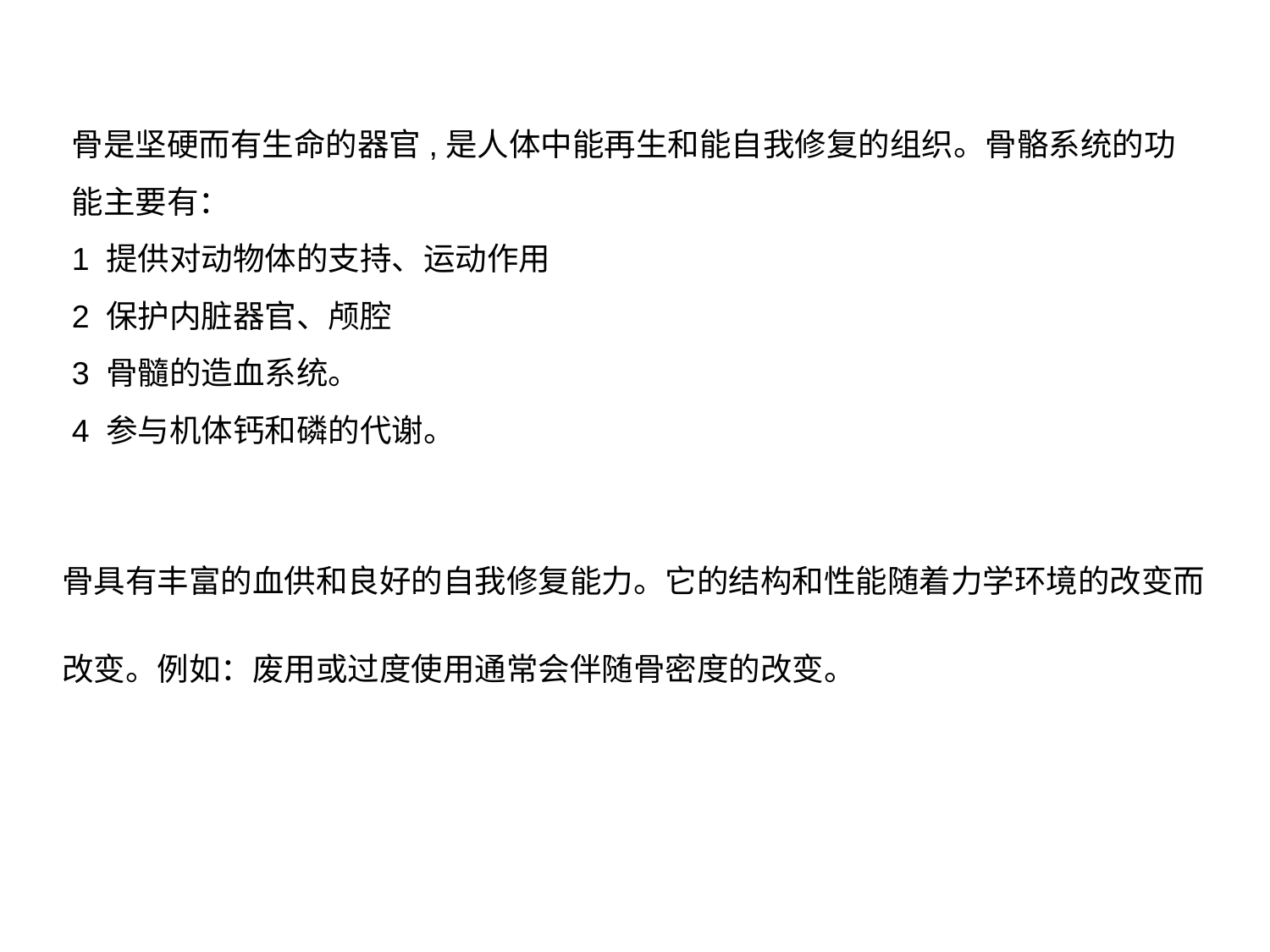

骨是坚硬而有生命的器官,是人体中能再生和能自我修复的组织。骨骼系统的功能主要有：
1 提供对动物体的支持、运动作用
2 保护内脏器官、颅腔
3 骨髓的造血系统。
4 参与机体钙和磷的代谢。

骨具有丰富的血供和良好的自我修复能力。它的结构和性能随着力学环境的改变而改变。例如：废用或过度使用通常会伴随骨密度的改变。